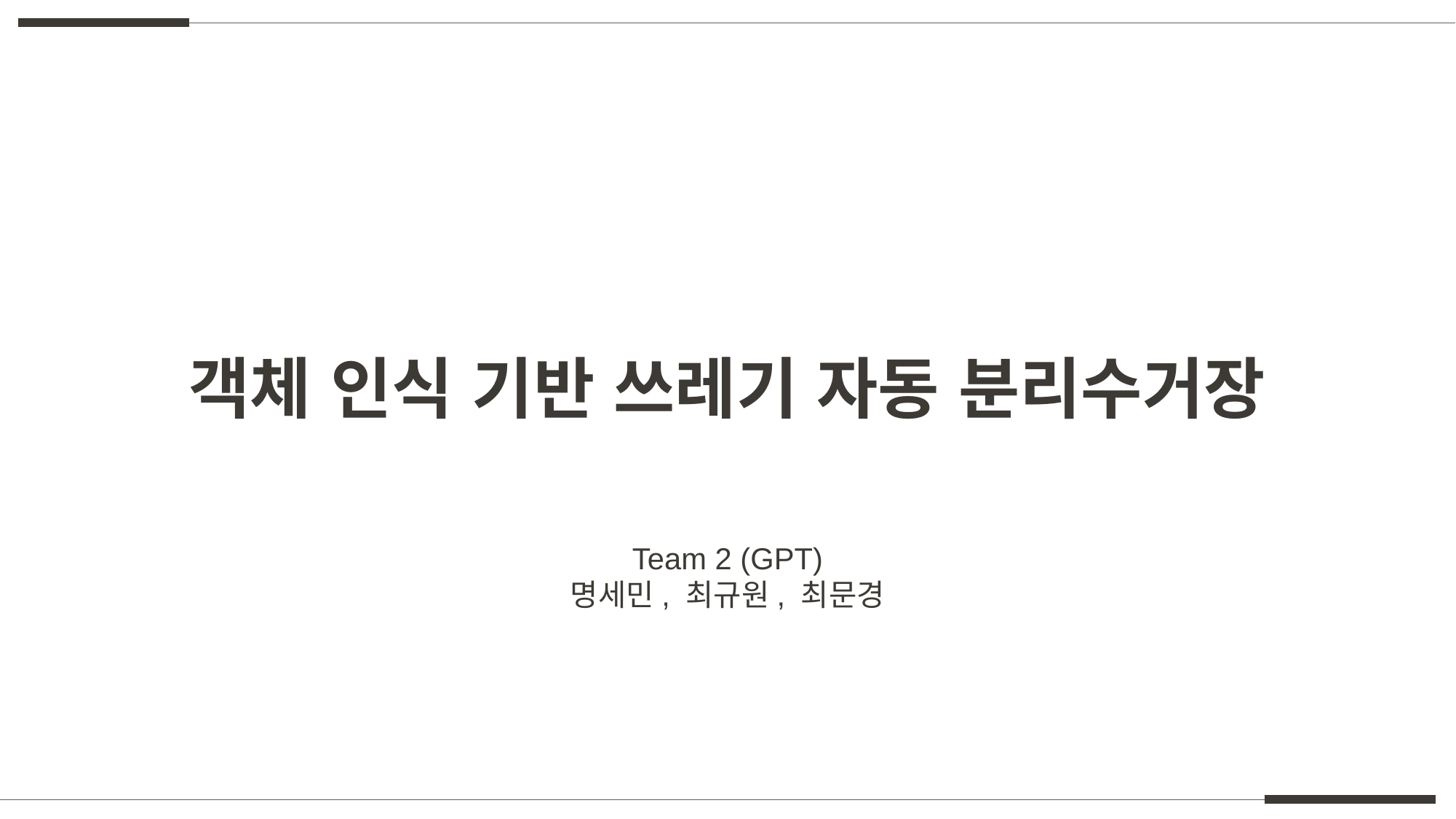

객체 인식 기반 쓰레기 자동 분리수거장
Team 2 (GPT)
명세민, 최규원, 최문경